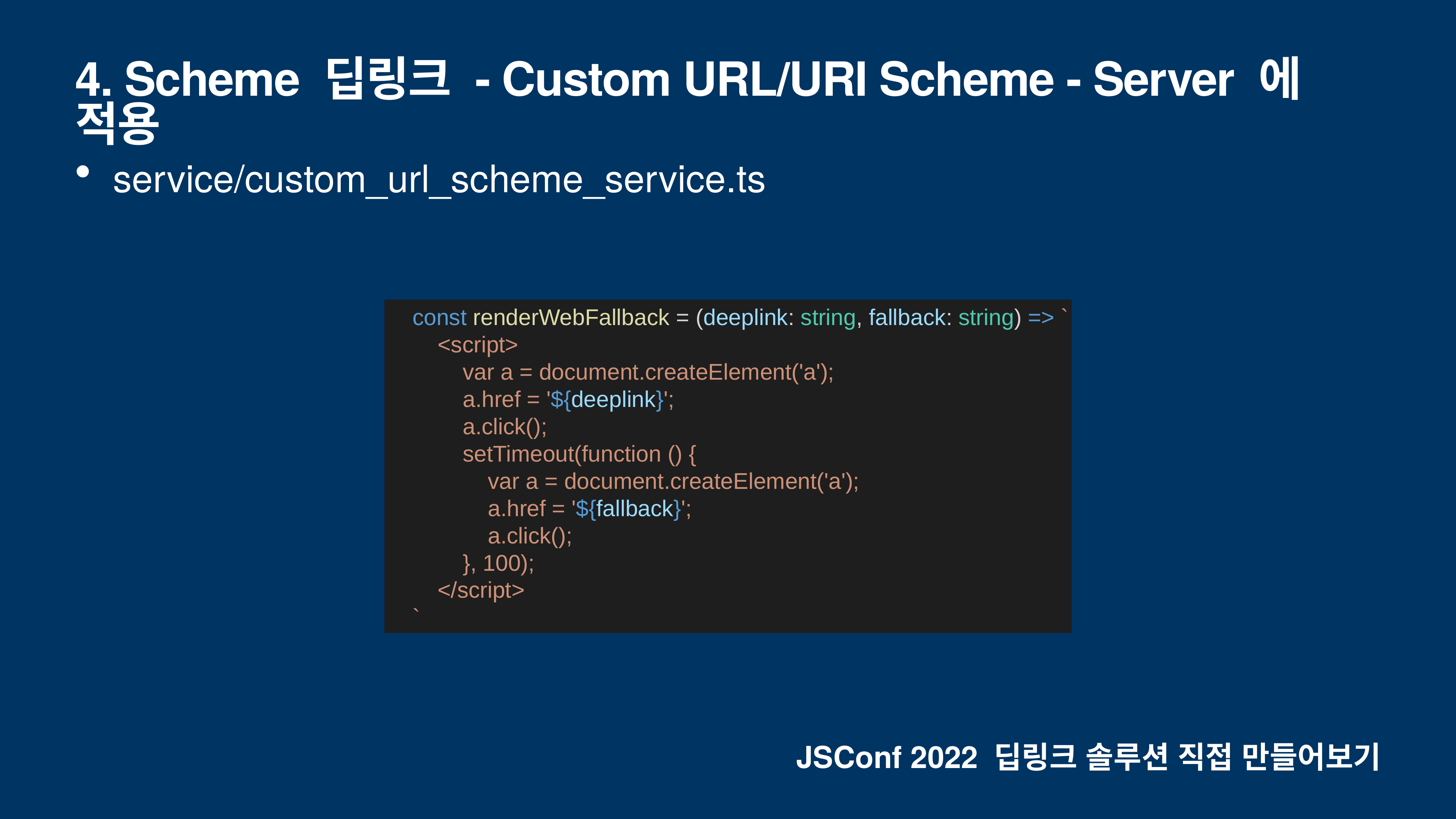

# 4. Scheme 딥링크 - Custom URL/URI Scheme - Server 에 적용
service/custom_url_scheme_service.ts
    const renderWebFallback = (deeplink: string, fallback: string) => `
        <script>
            var a = document.createElement('a');
            a.href = '${deeplink}';
            a.click();
            setTimeout(function () {
                var a = document.createElement('a');
                a.href = '${fallback}';
                a.click();
            }, 100);
        </script>
    `
JSConf 2022 딥링크 솔루션 직접 만들어보기